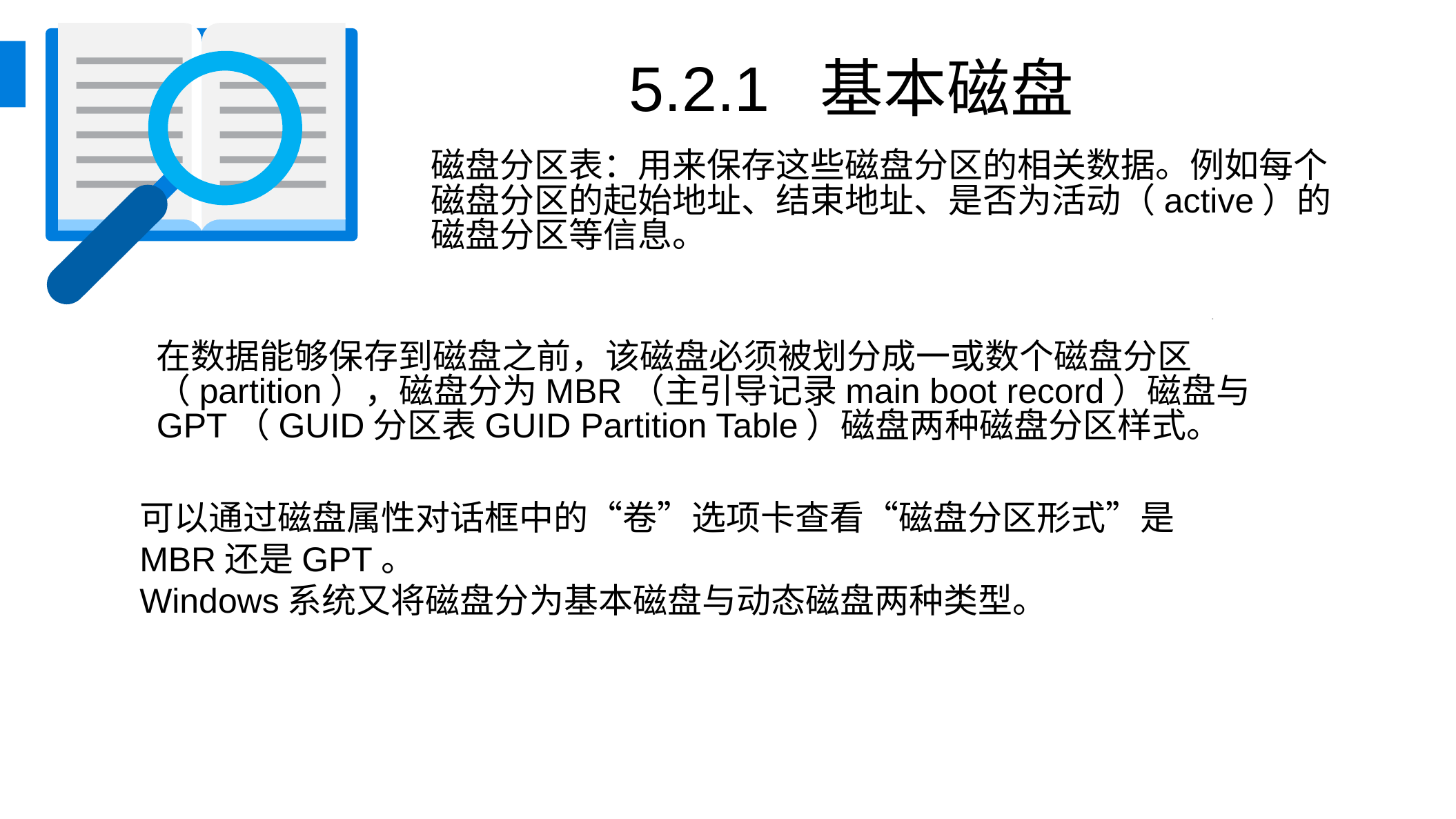

5.2.1  基本磁盘
磁盘分区表：用来保存这些磁盘分区的相关数据。例如每个磁盘分区的起始地址、结束地址、是否为活动（active）的磁盘分区等信息。

.
在数据能够保存到磁盘之前，该磁盘必须被划分成一或数个磁盘分区（partition），磁盘分为MBR（主引导记录main boot record）磁盘与GPT（GUID分区表GUID Partition Table）磁盘两种磁盘分区样式。

可以通过磁盘属性对话框中的“卷”选项卡查看“磁盘分区形式”是MBR还是GPT。
Windows系统又将磁盘分为基本磁盘与动态磁盘两种类型。